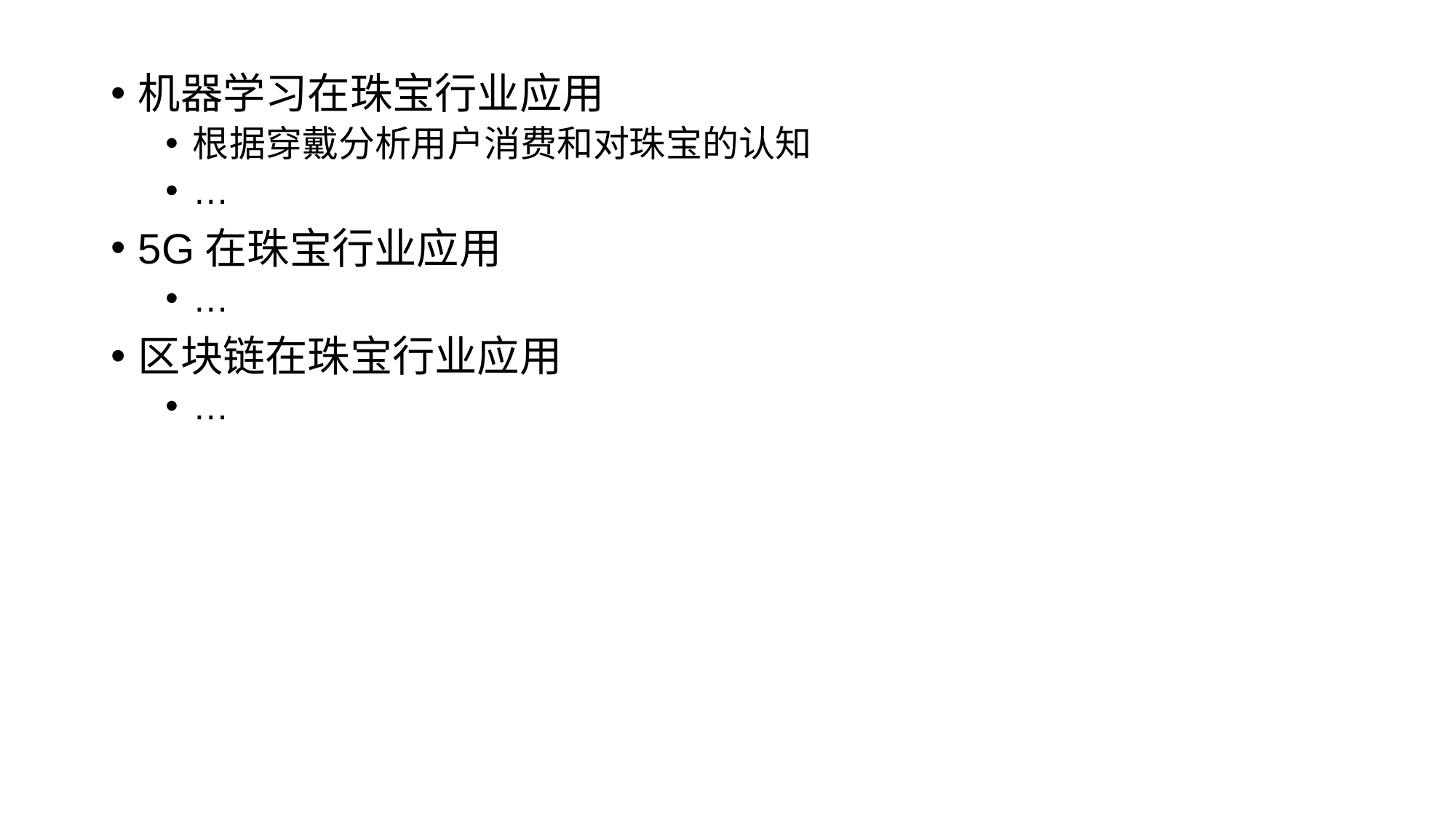

机器学习在珠宝行业应用
根据穿戴分析用户消费和对珠宝的认知
…
5G在珠宝行业应用
…
区块链在珠宝行业应用
…